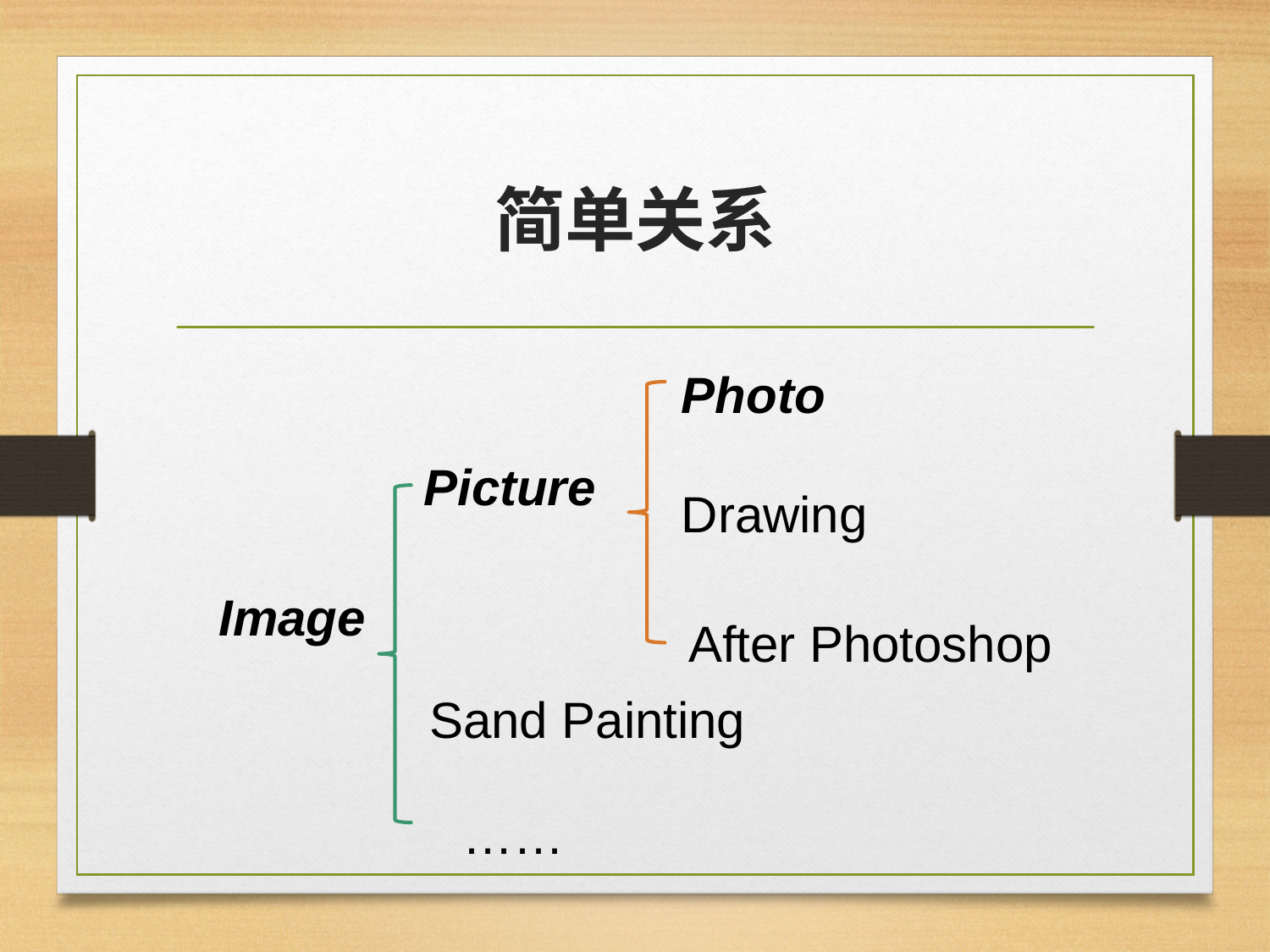

# 简单关系
Photo

Picture
Drawing

Image
After Photoshop
Sand Painting
……